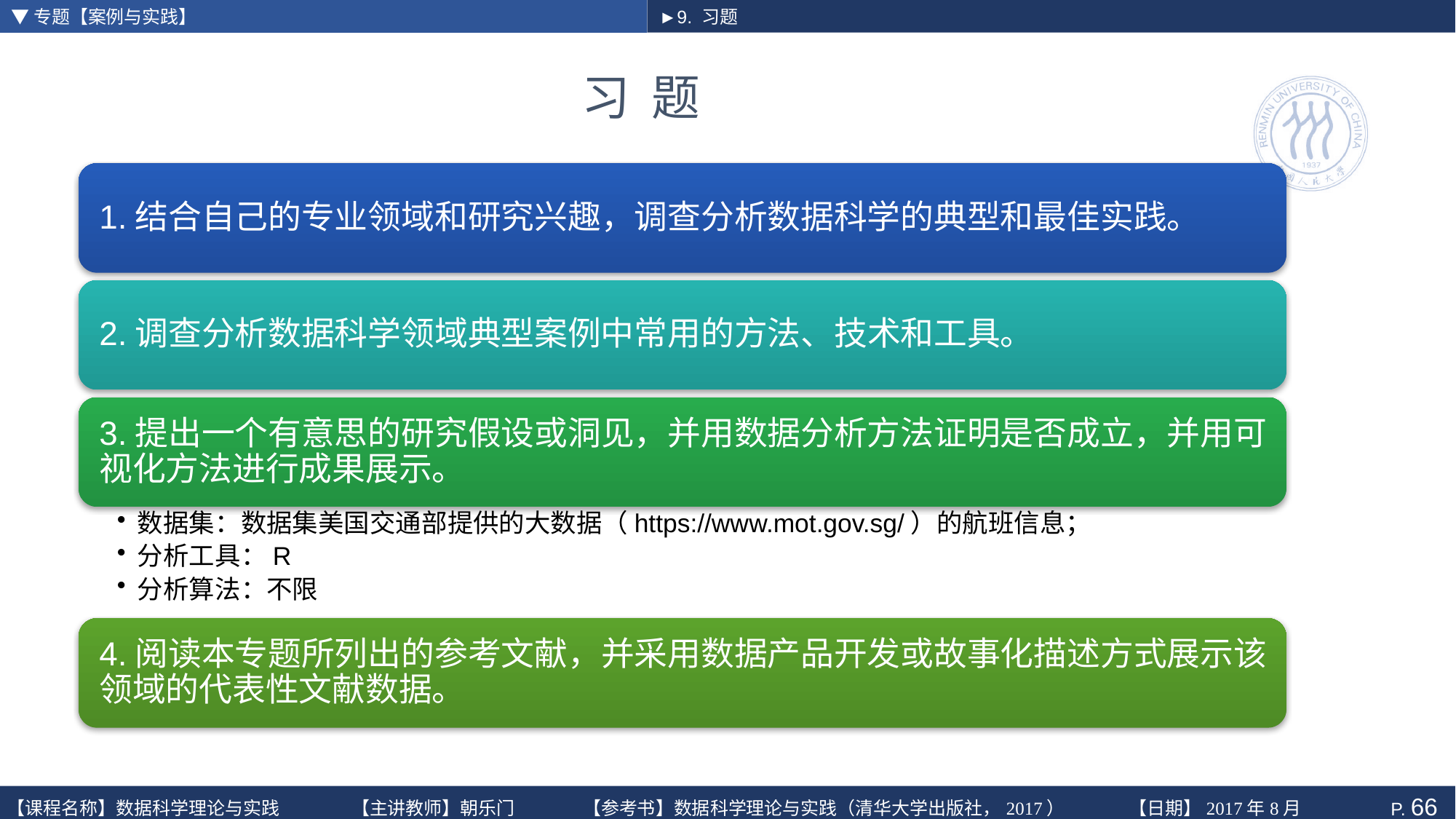

▼专题【案例与实践】
►9. 习题
# 习  题
1.结合自己的专业领域和研究兴趣，调查分析数据科学的典型和最佳实践。
2.调查分析数据科学领域典型案例中常用的方法、技术和工具。
3.提出一个有意思的研究假设或洞见，并用数据分析方法证明是否成立，并用可视化方法进行成果展示。
数据集：数据集美国交通部提供的大数据（https://www.mot.gov.sg/）的航班信息；
分析工具：R
分析算法：不限
4.阅读本专题所列出的参考文献，并采用数据产品开发或故事化描述方式展示该领域的代表性文献数据。